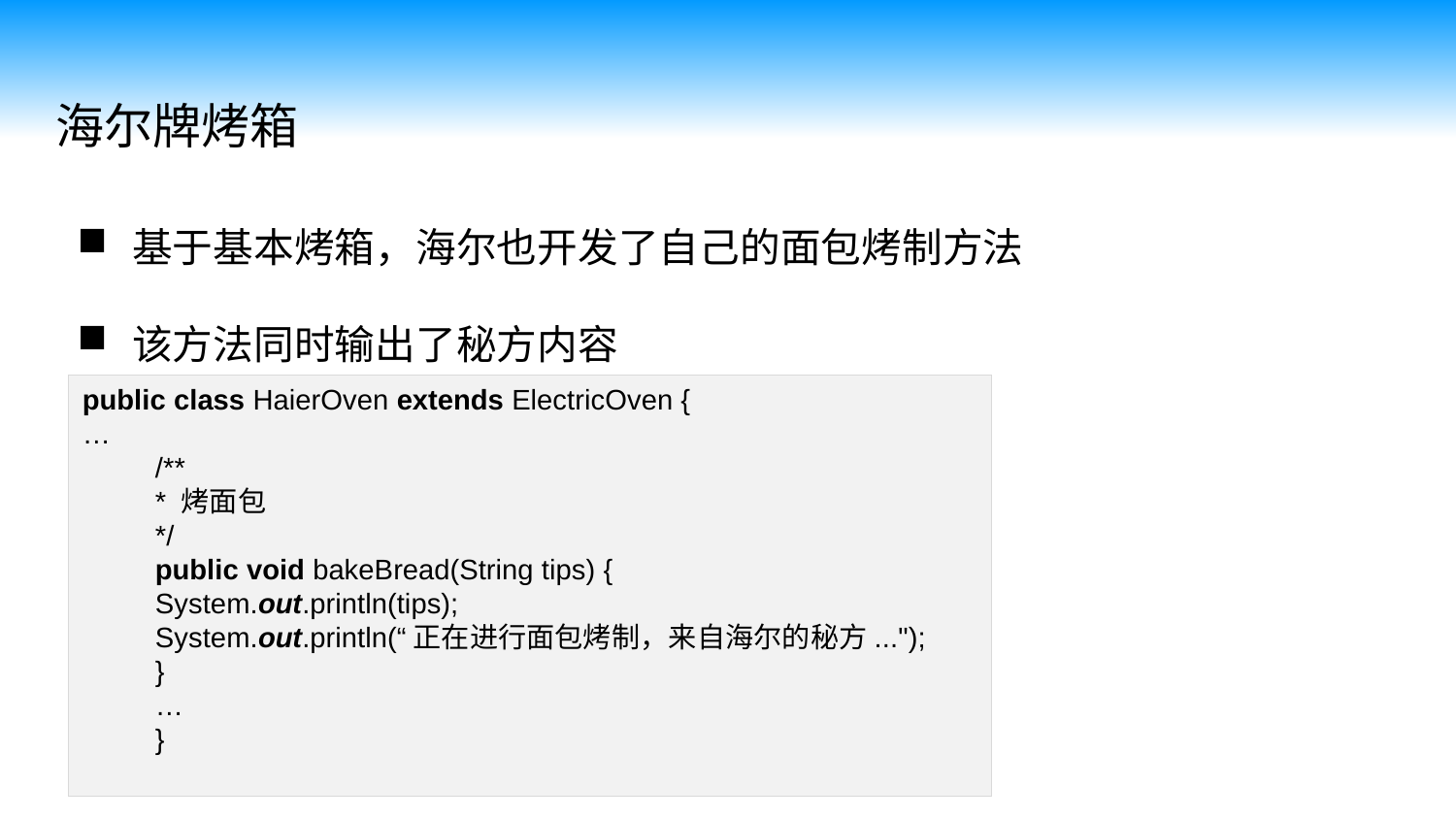

海尔牌烤箱
基于基本烤箱，海尔也开发了自己的面包烤制方法

该方法同时输出了秘方内容
public class HaierOven extends ElectricOven {
…
/**
* 烤面包
*/
public void bakeBread(String tips) {
System.out.println(tips);
System.out.println(“正在进行面包烤制，来自海尔的秘方...");
}
…
}